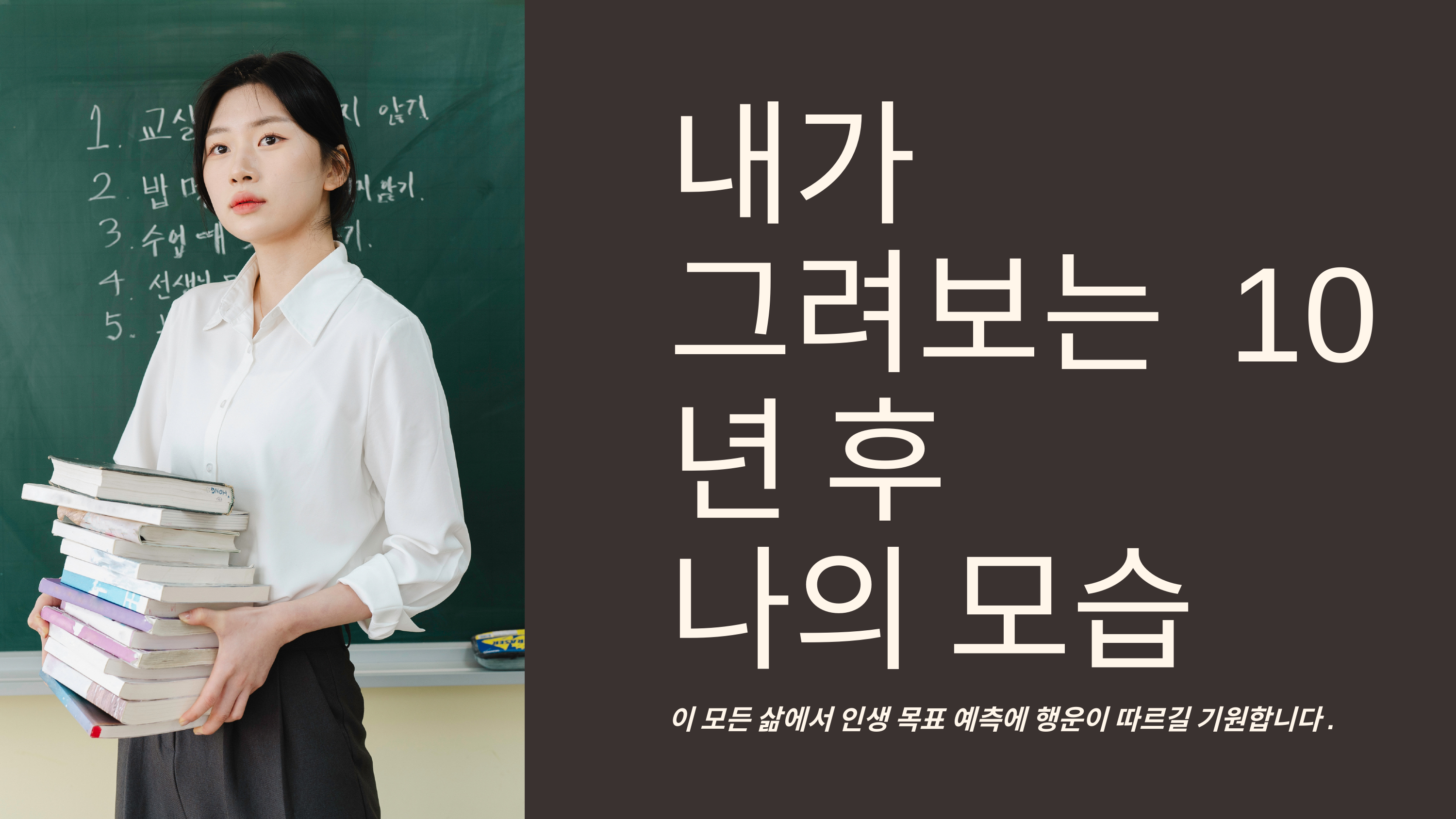

내가 그려보는 10년 후
나의 모습
이 모든 삶에서 인생 목표 예측에 행운이 따르길 기원합니다.